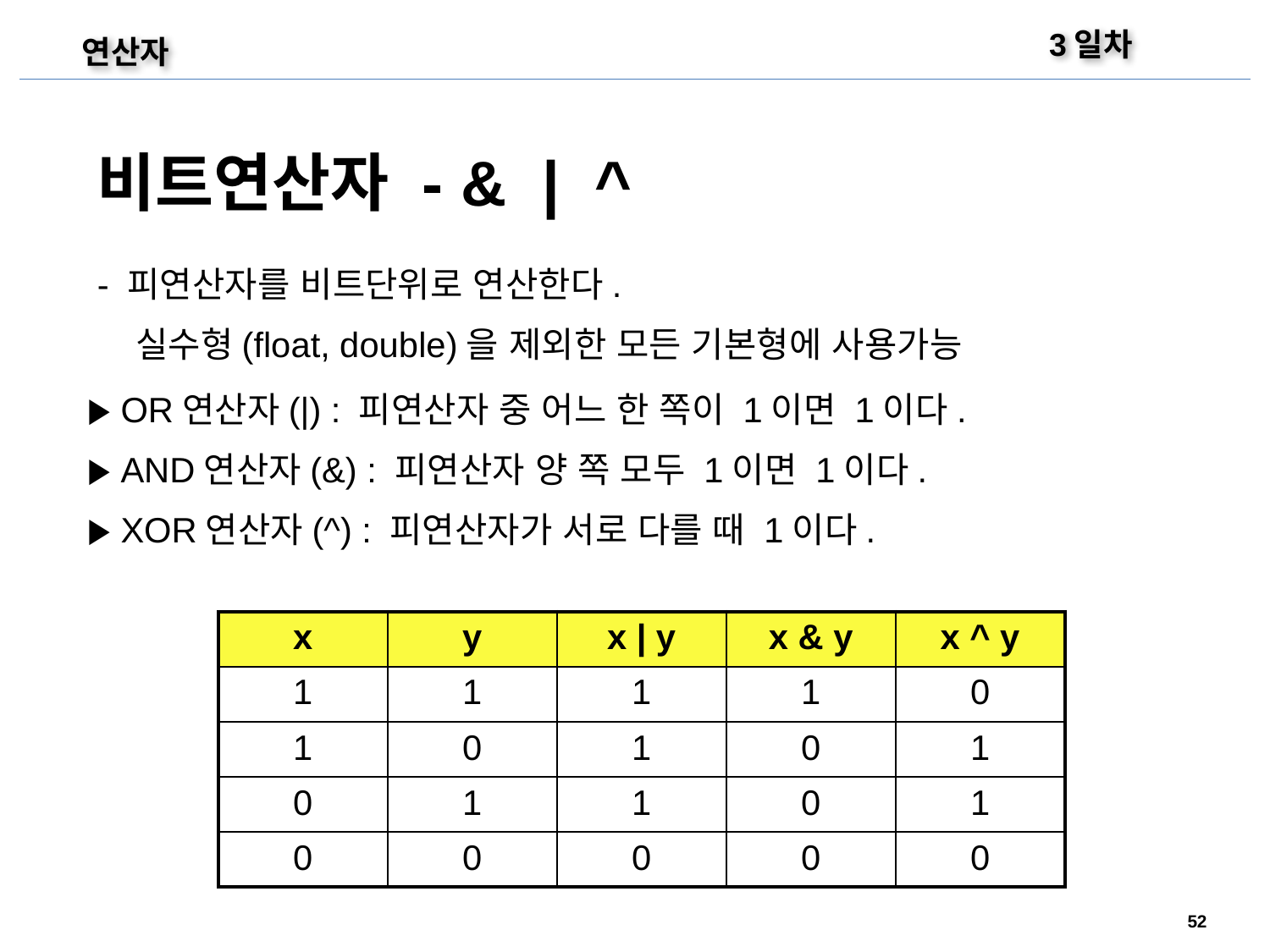

3일차
연산자
비트연산자 - &  |  ^
- 피연산자를 비트단위로 연산한다.
   실수형(float, double)을 제외한 모든 기본형에 사용가능
▶ OR연산자(|) : 피연산자 중 어느 한 쪽이 1이면 1이다.
▶ AND연산자(&) : 피연산자 양 쪽 모두 1이면 1이다.
▶ XOR연산자(^) : 피연산자가 서로 다를 때 1이다.
| x | y | x | y | x & y | x ^ y |
| --- | --- | --- | --- | --- |
| 1 | 1 | 1 | 1 | 0 |
| 1 | 0 | 1 | 0 | 1 |
| 0 | 1 | 1 | 0 | 1 |
| 0 | 0 | 0 | 0 | 0 |